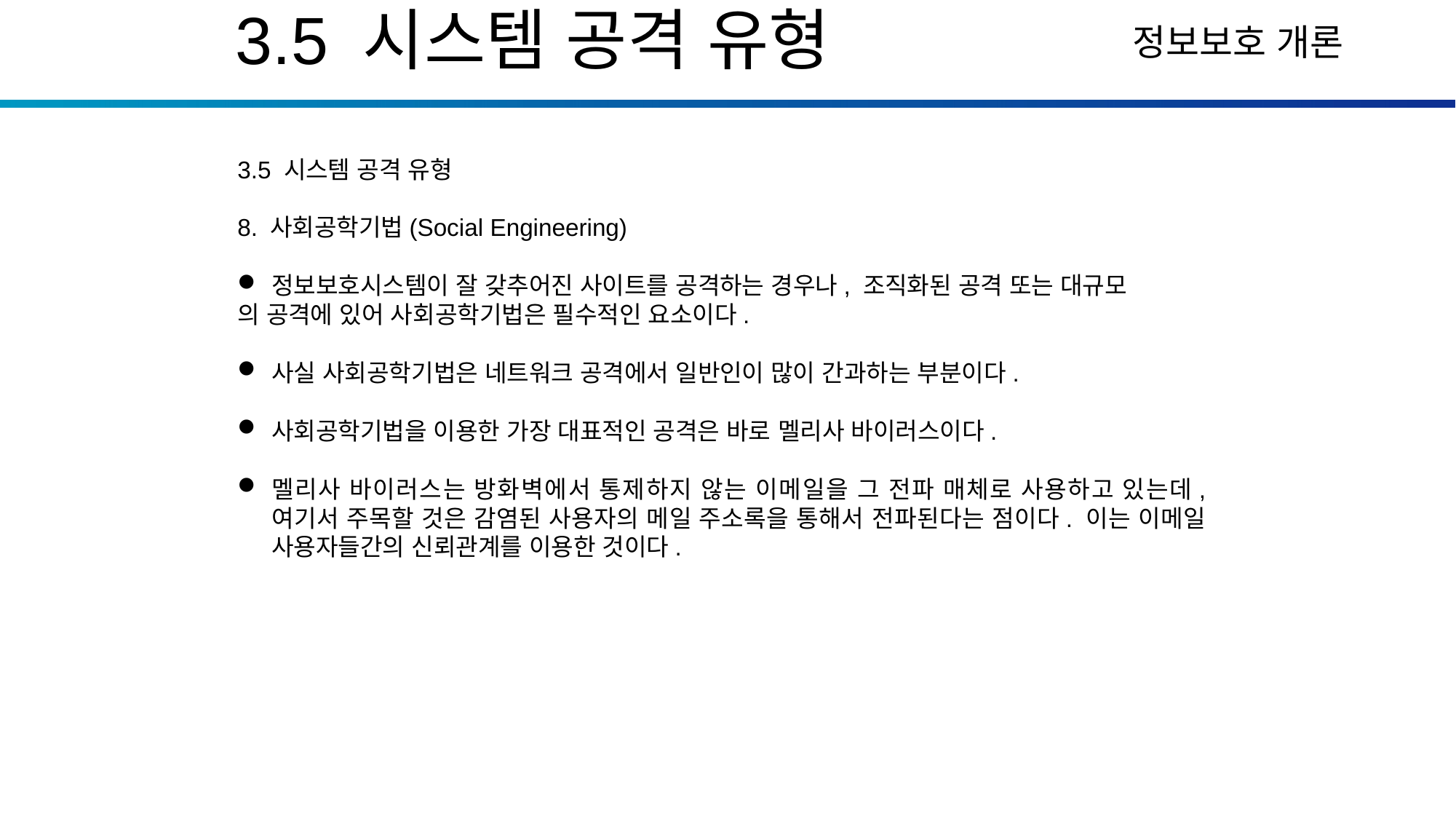

3.5 시스템 공격 유형
3.5 시스템 공격 유형

8. 사회공학기법(Social Engineering)

정보보호시스템이 잘 갖추어진 사이트를 공격하는 경우나, 조직화된 공격 또는 대규모
의 공격에 있어 사회공학기법은 필수적인 요소이다.

사실 사회공학기법은 네트워크 공격에서 일반인이 많이 간과하는 부분이다.

사회공학기법을 이용한 가장 대표적인 공격은 바로 멜리사 바이러스이다.

멜리사 바이러스는 방화벽에서 통제하지 않는 이메일을 그 전파 매체로 사용하고 있는데, 여기서 주목할 것은 감염된 사용자의 메일 주소록을 통해서 전파된다는 점이다. 이는 이메일 사용자들간의 신뢰관계를 이용한 것이다.